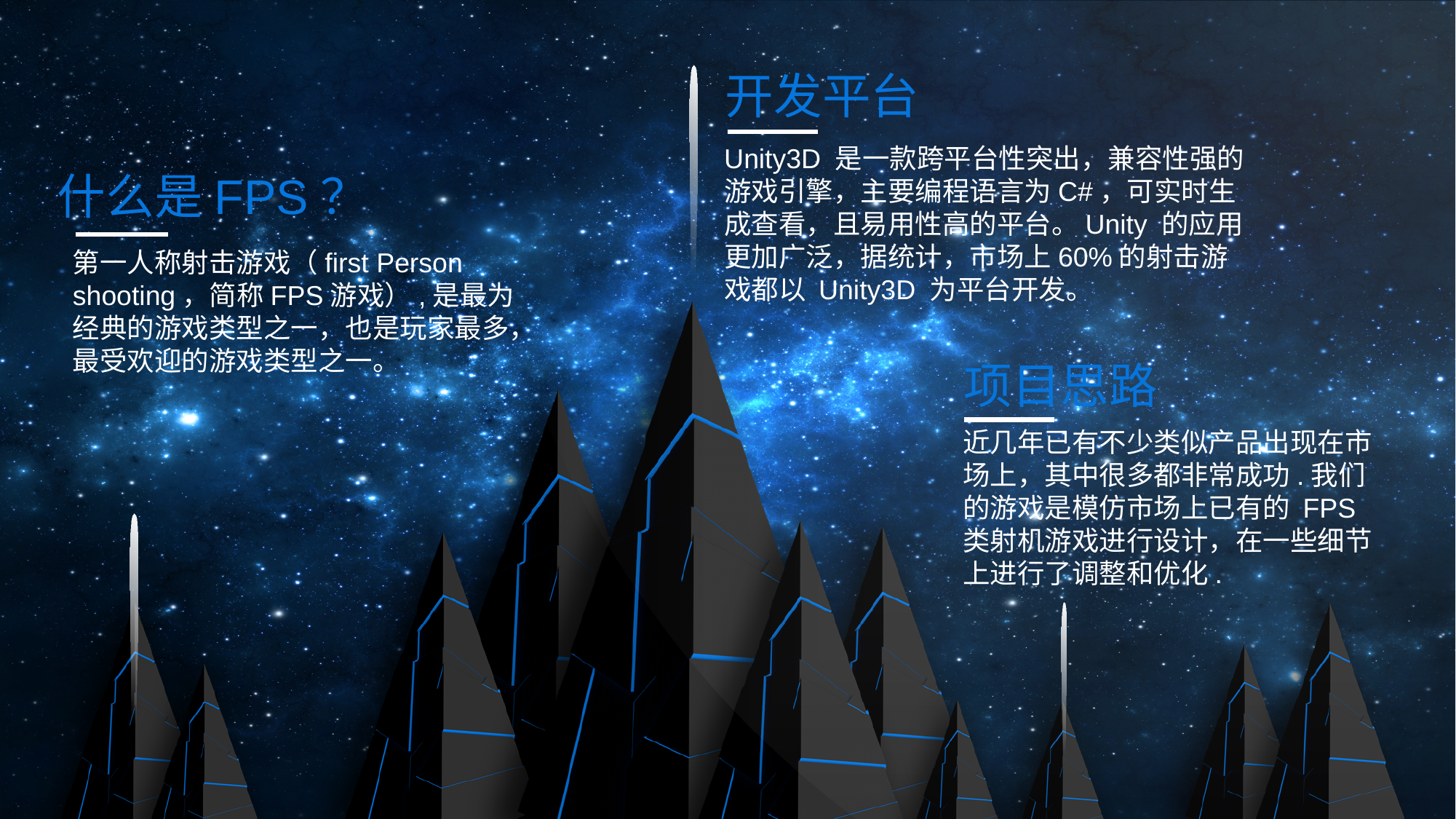

开发平台

Unity3D 是一款跨平台性突出，兼容性强的游戏引擎，主要编程语言为C#，可实时生成查看，且易用性高的平台。Unity 的应用更加广泛，据统计，市场上60%的射击游戏都以 Unity3D 为平台开发。
什么是FPS？
第一人称射击游戏（first Person shooting，简称FPS游戏）,是最为经典的游戏类型之一，也是玩家最多，最受欢迎的游戏类型之一。
项目思路
近几年已有不少类似产品出现在市场上，其中很多都非常成功.我们的游戏是模仿市场上已有的 FPS 类射机游戏进行设计，在一些细节上进行了调整和优化.